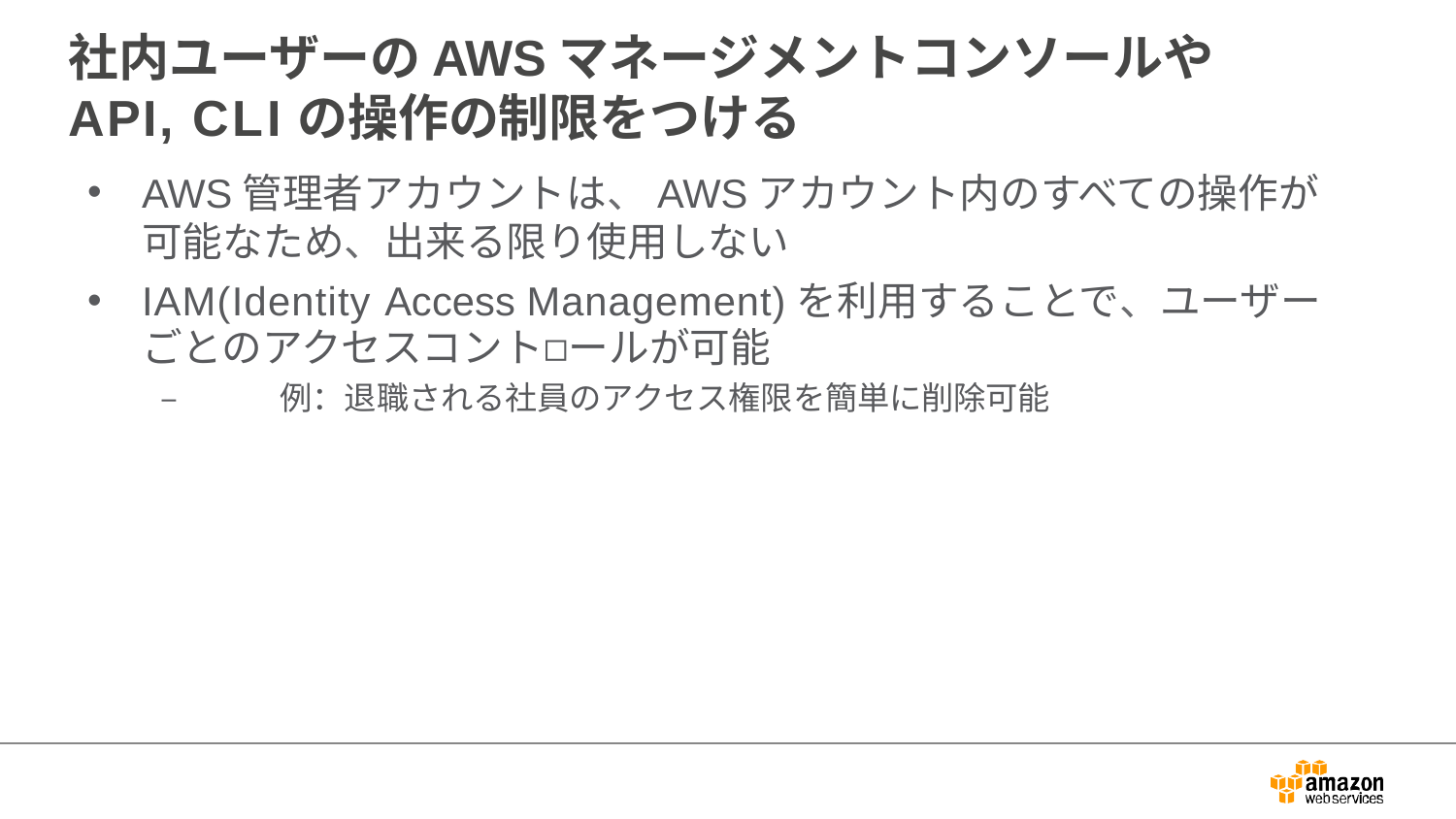

# 社内ユーザーのAWSマネージメントコンソールやAPI, CLIの操作の制限をつける
AWS管理者アカウントは、AWSアカウント内のすべての操作が可能なため、出来る限り使用しない
IAM(Identity Access Management)を利用することで、ユーザーごとのアクセスコント◻ールが可能
–	例：退職される社員のアクセス権限を簡単に削除可能